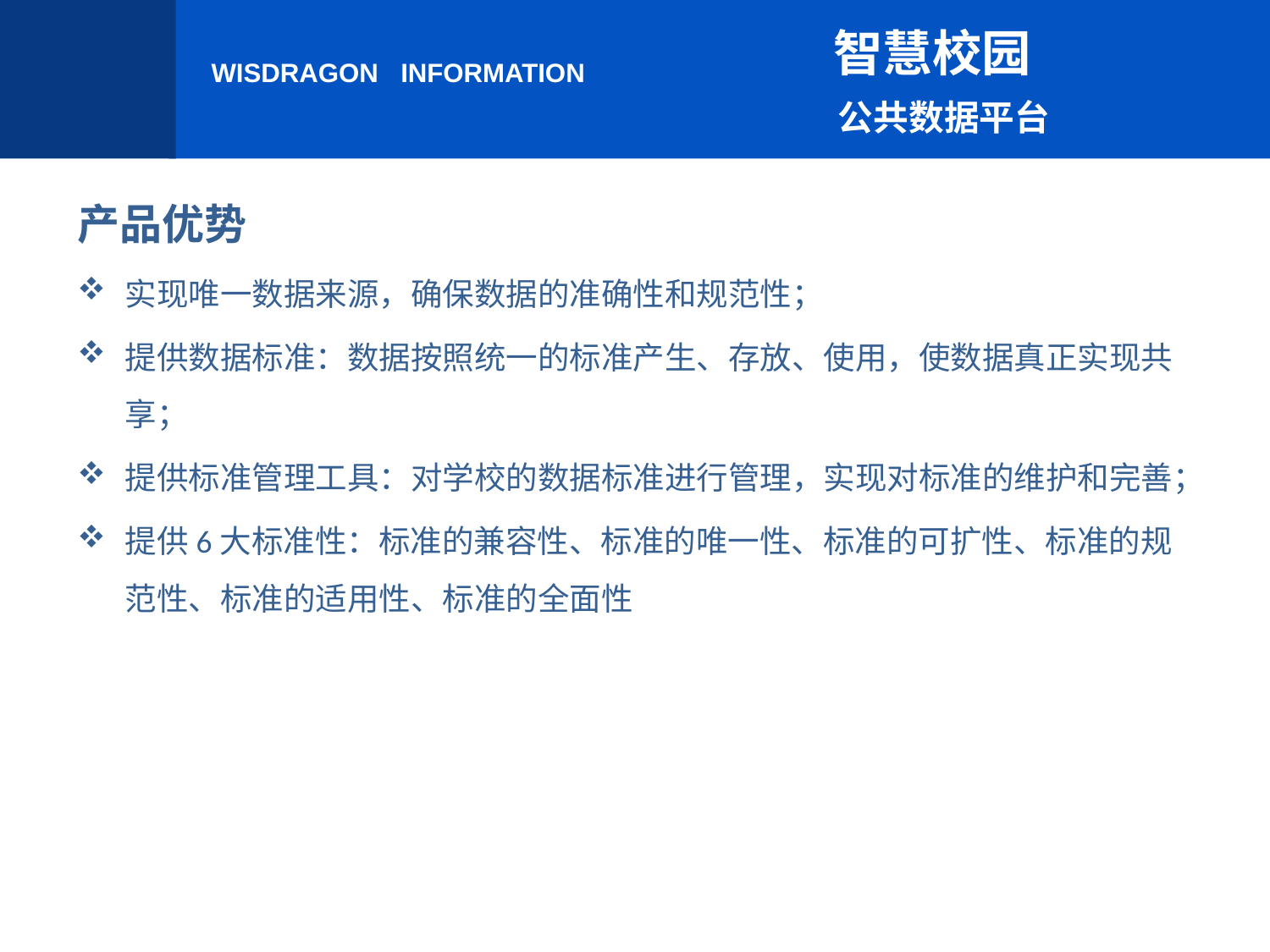

智慧校园
 公共数据平台
产品优势
实现唯一数据来源，确保数据的准确性和规范性；
提供数据标准：数据按照统一的标准产生、存放、使用，使数据真正实现共享；
提供标准管理工具：对学校的数据标准进行管理，实现对标准的维护和完善；
提供6大标准性：标准的兼容性、标准的唯一性、标准的可扩性、标准的规范性、标准的适用性、标准的全面性